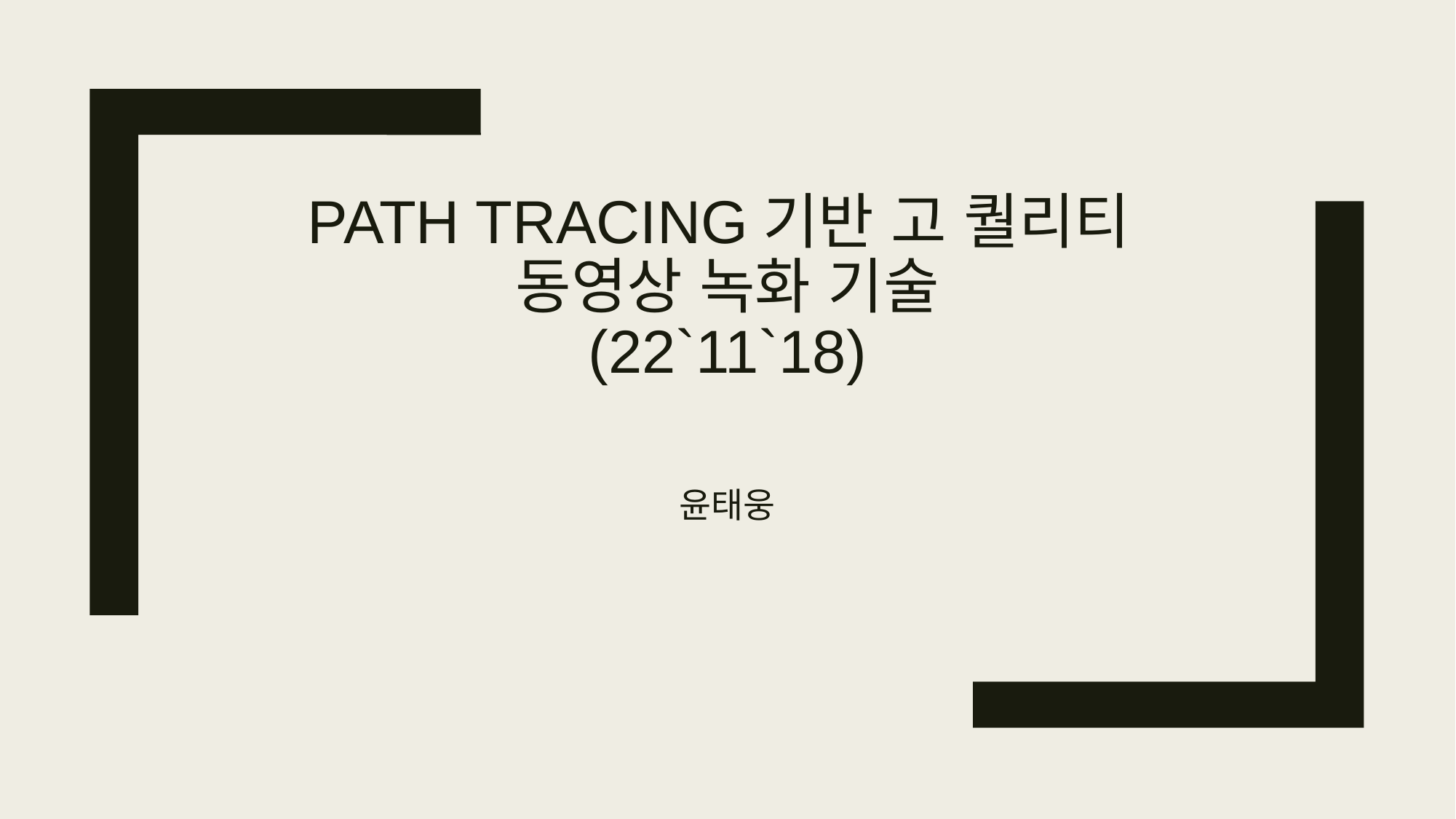

# Path Tracing기반 고 퀄리티 동영상 녹화 기술 (22`11`18)
윤태웅